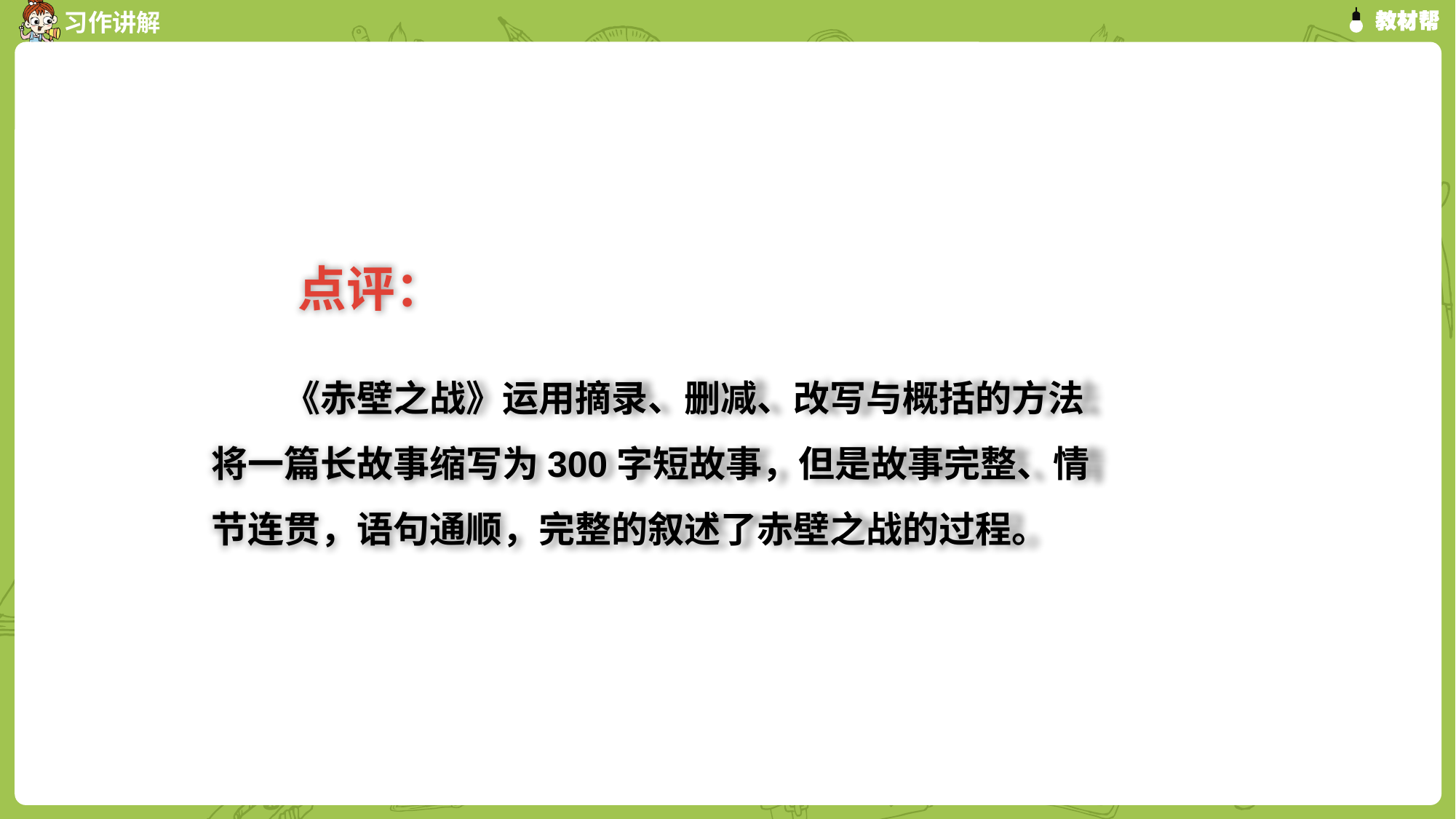

点评：
《赤壁之战》运用摘录、删减、改写与概括的方法将一篇长故事缩写为300字短故事，但是故事完整、情节连贯，语句通顺，完整的叙述了赤壁之战的过程。